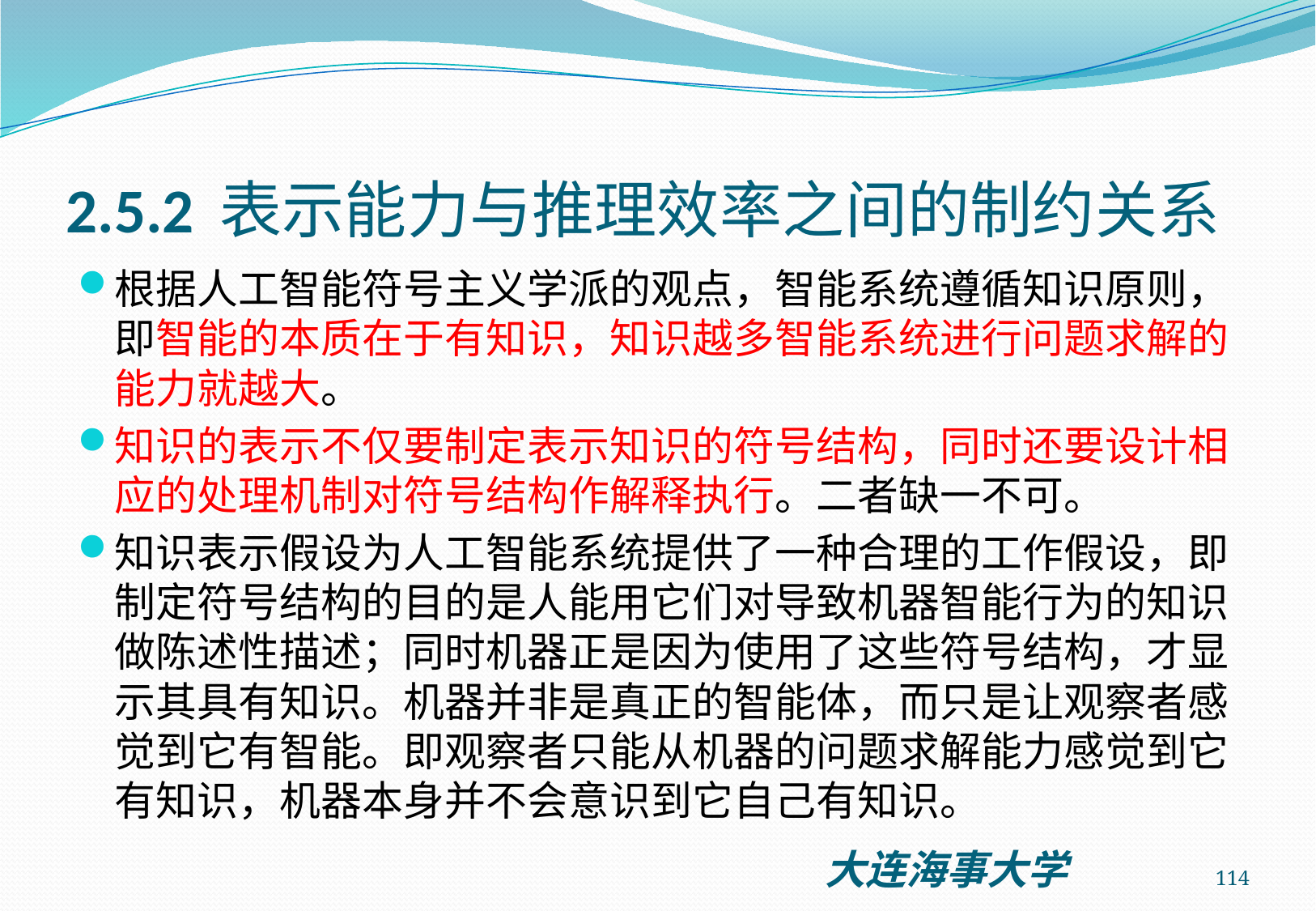

# 2.5.2 表示能力与推理效率之间的制约关系
根据人工智能符号主义学派的观点，智能系统遵循知识原则，即智能的本质在于有知识，知识越多智能系统进行问题求解的能力就越大。
知识的表示不仅要制定表示知识的符号结构，同时还要设计相应的处理机制对符号结构作解释执行。二者缺一不可。
知识表示假设为人工智能系统提供了一种合理的工作假设，即制定符号结构的目的是人能用它们对导致机器智能行为的知识做陈述性描述；同时机器正是因为使用了这些符号结构，才显示其具有知识。机器并非是真正的智能体，而只是让观察者感觉到它有智能。即观察者只能从机器的问题求解能力感觉到它有知识，机器本身并不会意识到它自己有知识。
114